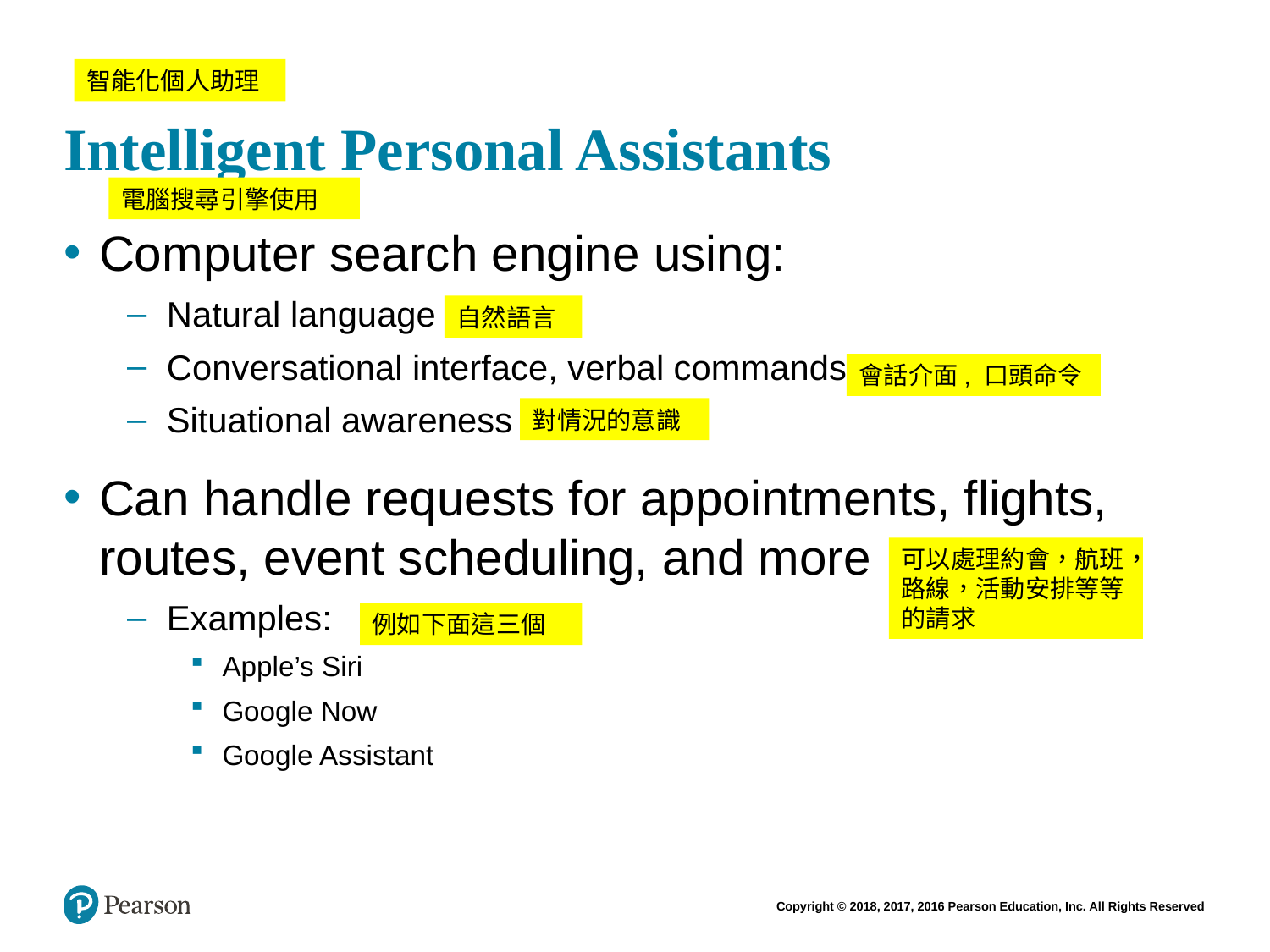

# Intelligent Personal Assistants
智能化個人助理
電腦搜尋引擎使用
Computer search engine using:
Natural language
Conversational interface, verbal commands
Situational awareness
Can handle requests for appointments, flights, routes, event scheduling, and more
Examples:
Apple’s Siri
Google Now
Google Assistant
自然語言
會話介面, 口頭命令
對情況的意識
可以處理約會，航班，路線，活動安排等等的請求
例如下面這三個